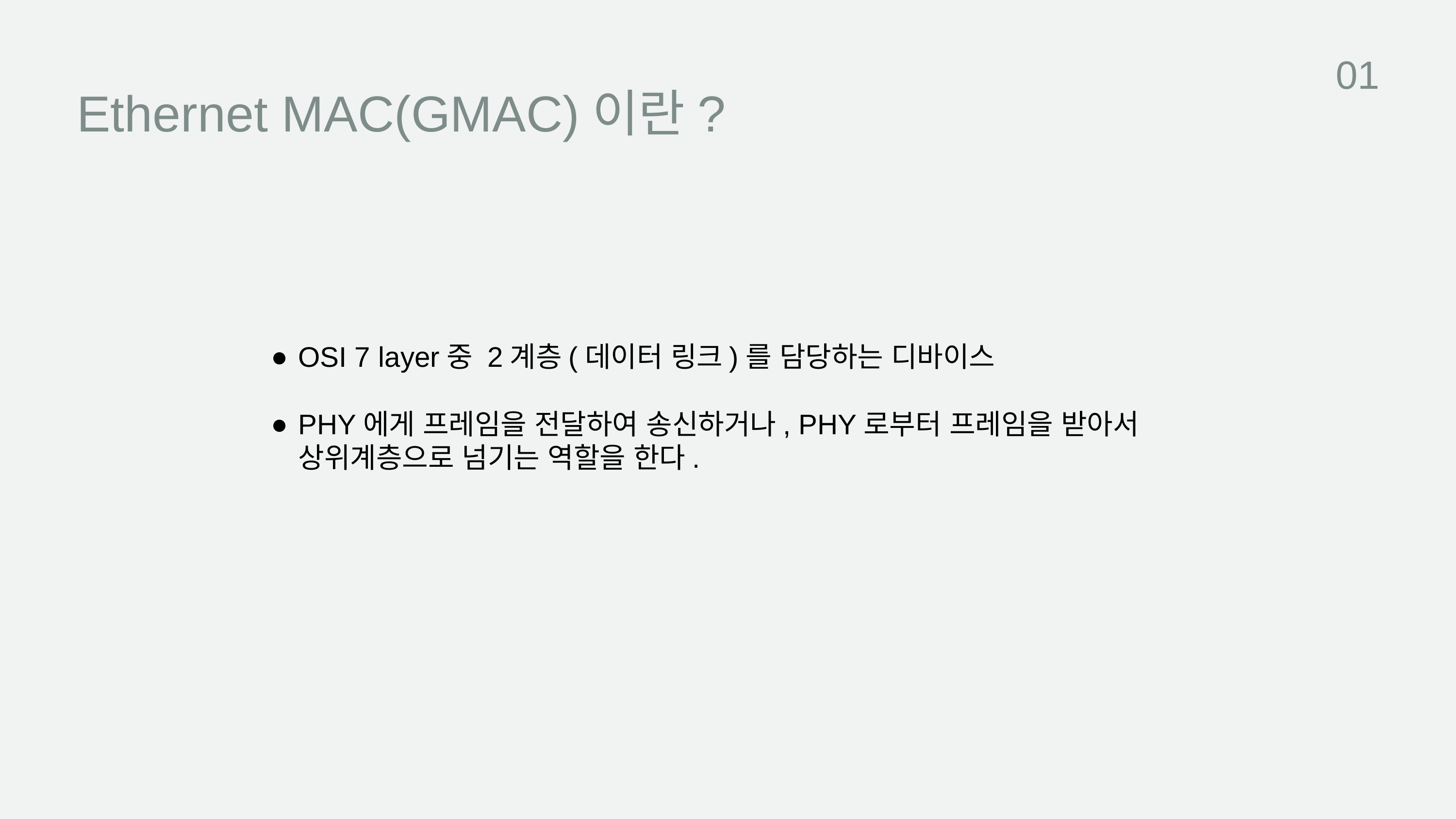

01
Ethernet MAC(GMAC)이란?

OSI 7 layer중 2계층(데이터 링크)를 담당하는 디바이스

PHY에게 프레임을 전달하여 송신하거나, PHY로부터 프레임을 받아서 상위계층으로 넘기는 역할을 한다.